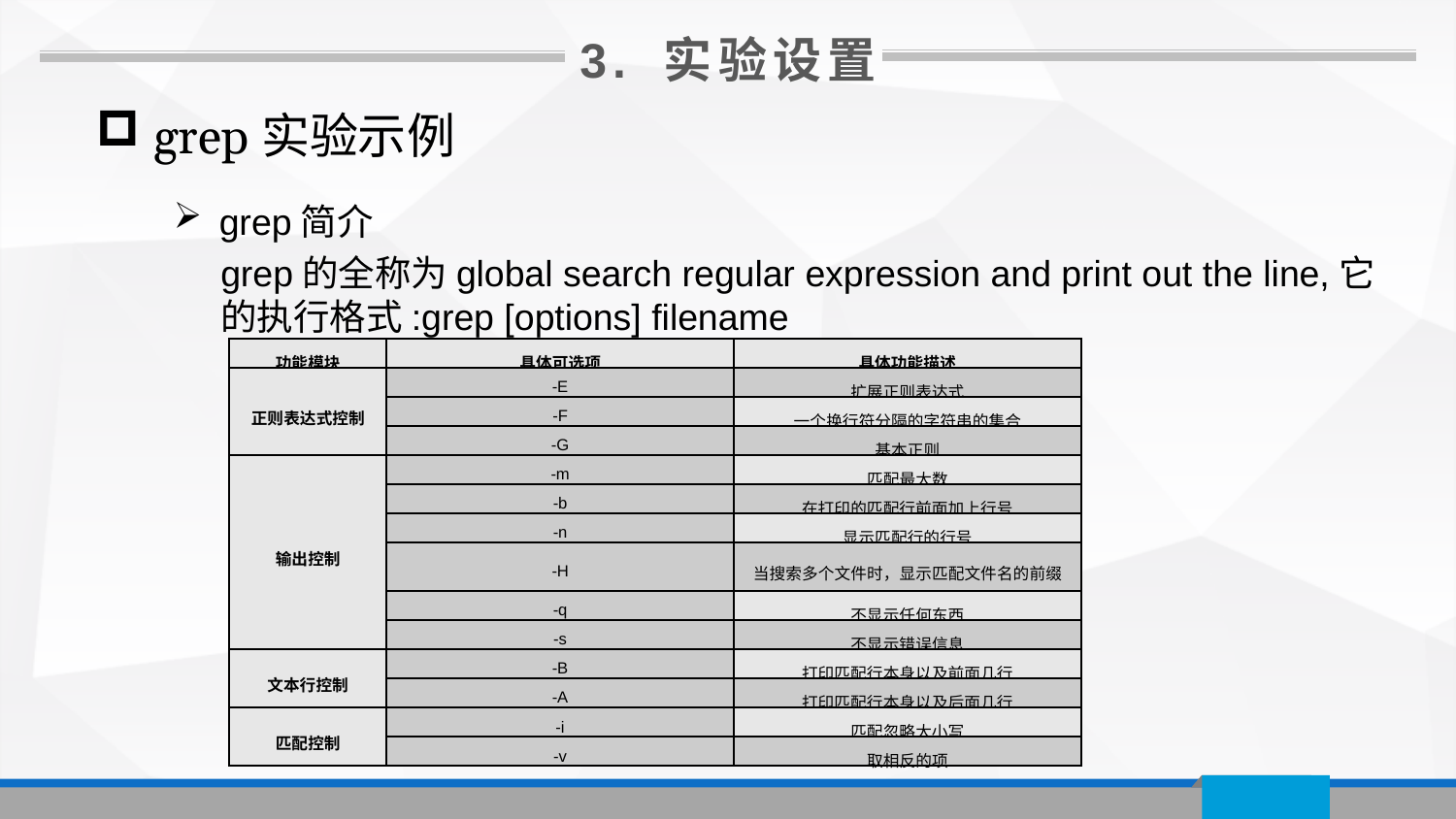

3. 实验设置

 grep实验示例
grep简介
grep的全称为global search regular expression and print out the line,它的执行格式:grep [options] filename
| 功能模块 | 具体可选项 | 具体功能描述 |
| --- | --- | --- |
| 正则表达式控制 | -E | 扩展正则表达式 |
|  | -F | 一个换行符分隔的字符串的集合 |
|  | -G | 基本正则 |
| 输出控制 | -m | 匹配最大数 |
|  | -b | 在打印的匹配行前面加上行号 |
|  | -n | 显示匹配行的行号 |
|  | -H | 当搜索多个文件时，显示匹配文件名的前缀 |
|  | -q | 不显示任何东西 |
|  | -s | 不显示错误信息 |
| 文本行控制 | -B | 打印匹配行本身以及前面几行 |
|  | -A | 打印匹配行本身以及后面几行 |
| 匹配控制 | -i | 匹配忽略大小写 |
|  | -v | 取相反的项 |